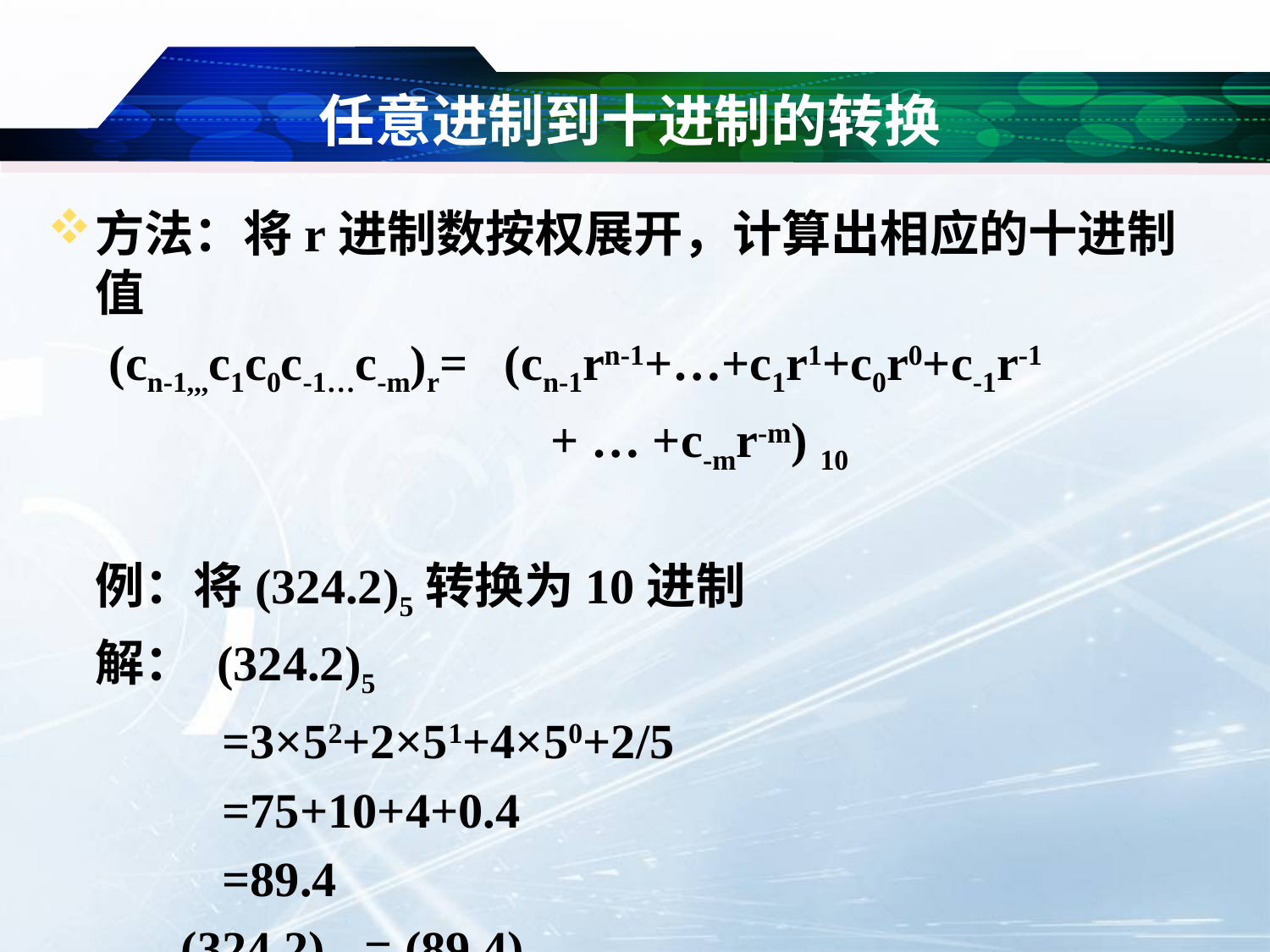

# 任意进制到十进制的转换
方法：将r进制数按权展开，计算出相应的十进制值
     (cn-1,,,c1c0c-1…c-m)r=   (cn-1rn-1+…+c1r1+c0r0+c-1r-1
                                         + … +c-mr-m) 10

	例：将(324.2)5转换为10进制
	解： (324.2)5
		=3×52+2×51+4×50+2/5
		=75+10+4+0.4
		=89.4
	       (324.2)5  = (89.4)10